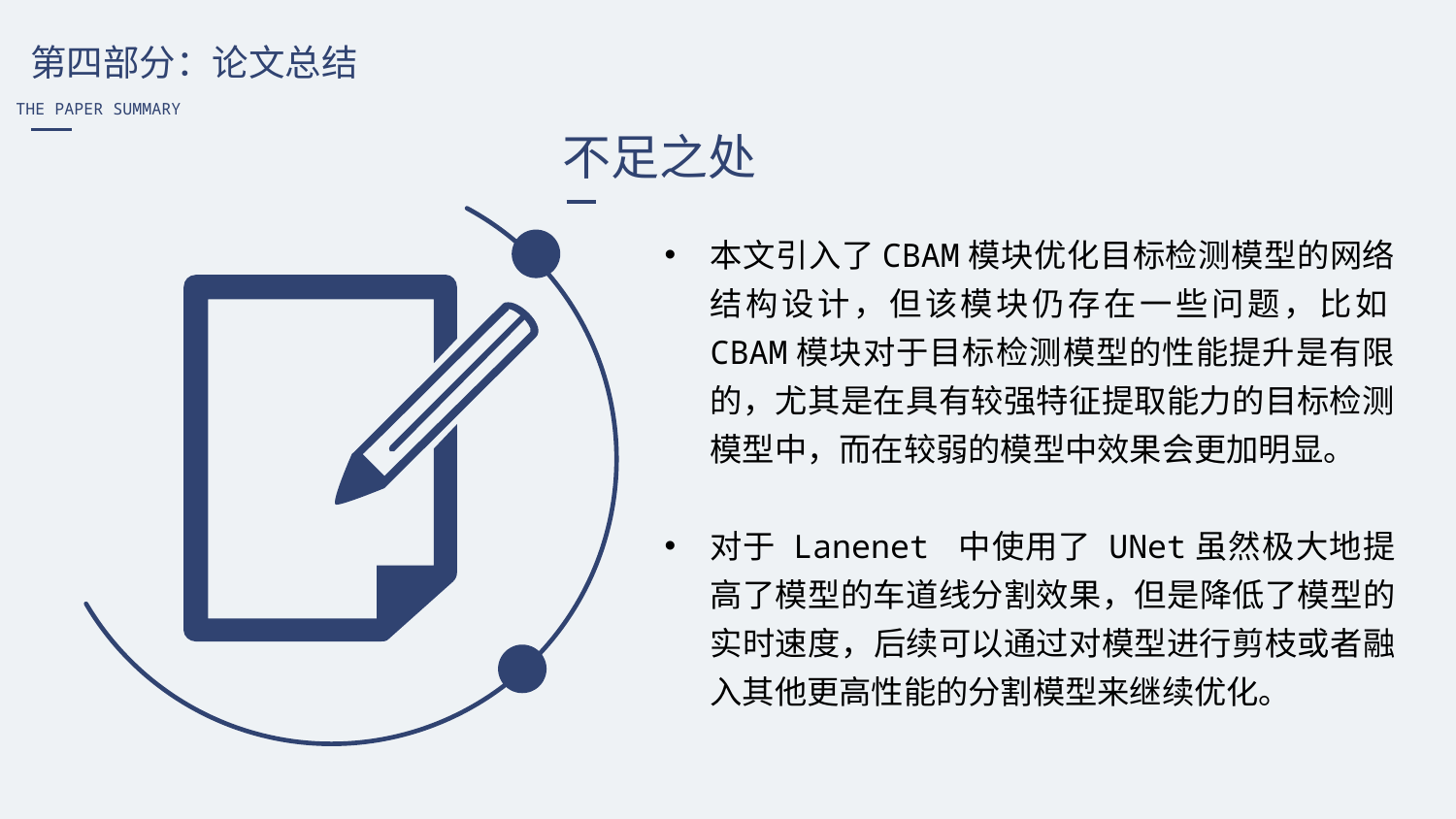

第四部分：论文总结
THE PAPER SUMMARY
不足之处

本文引入了CBAM模块优化目标检测模型的网络结构设计，但该模块仍存在一些问题，比如CBAM模块对于目标检测模型的性能提升是有限的，尤其是在具有较强特征提取能力的目标检测模型中，而在较弱的模型中效果会更加明显。

对于 Lanenet 中使用了 UNet虽然极大地提高了模型的车道线分割效果，但是降低了模型的实时速度，后续可以通过对模型进行剪枝或者融入其他更高性能的分割模型来继续优化。